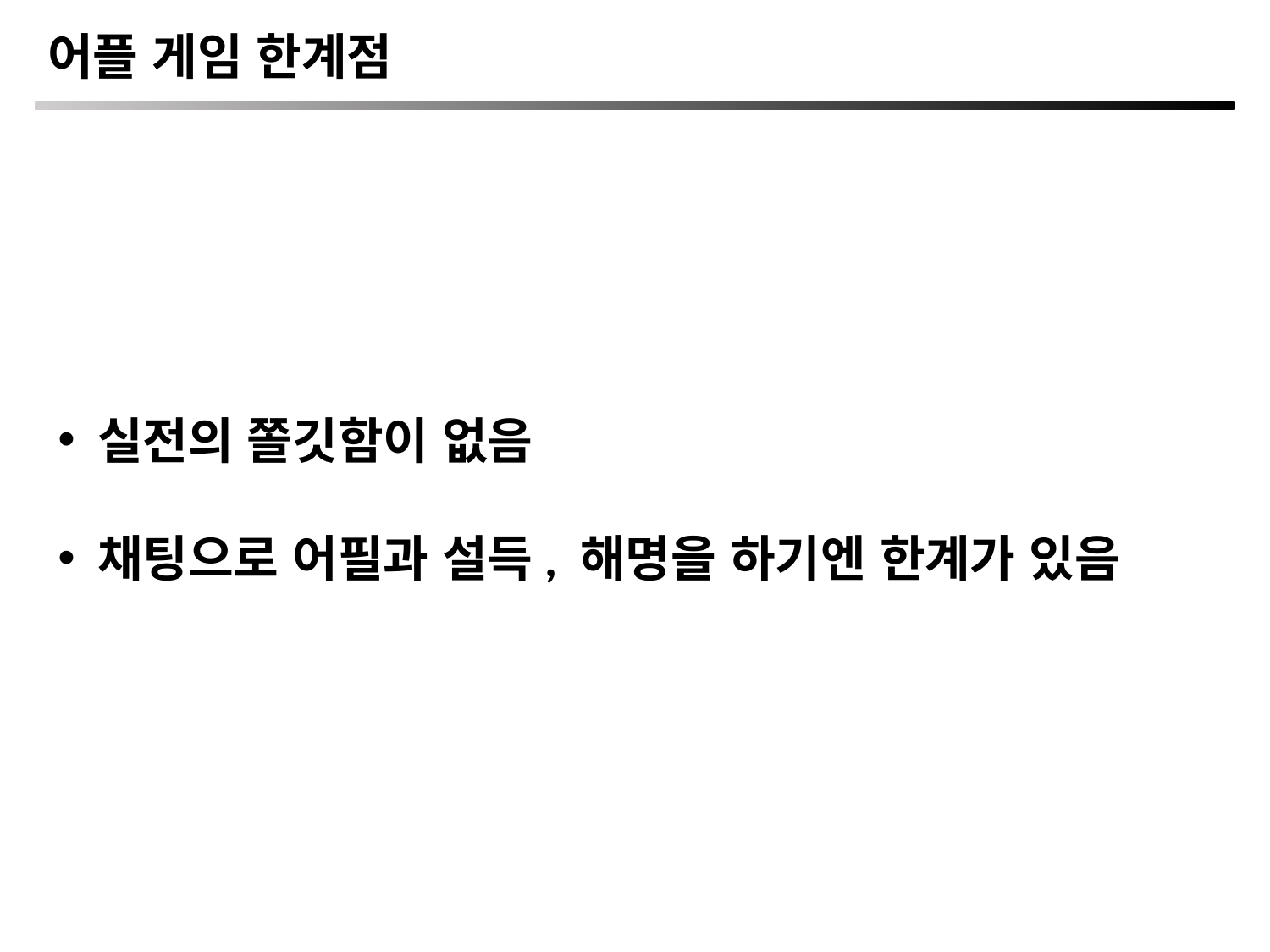

어플 게임 한계점
실전의 쫄깃함이 없음

채팅으로 어필과 설득, 해명을 하기엔 한계가 있음